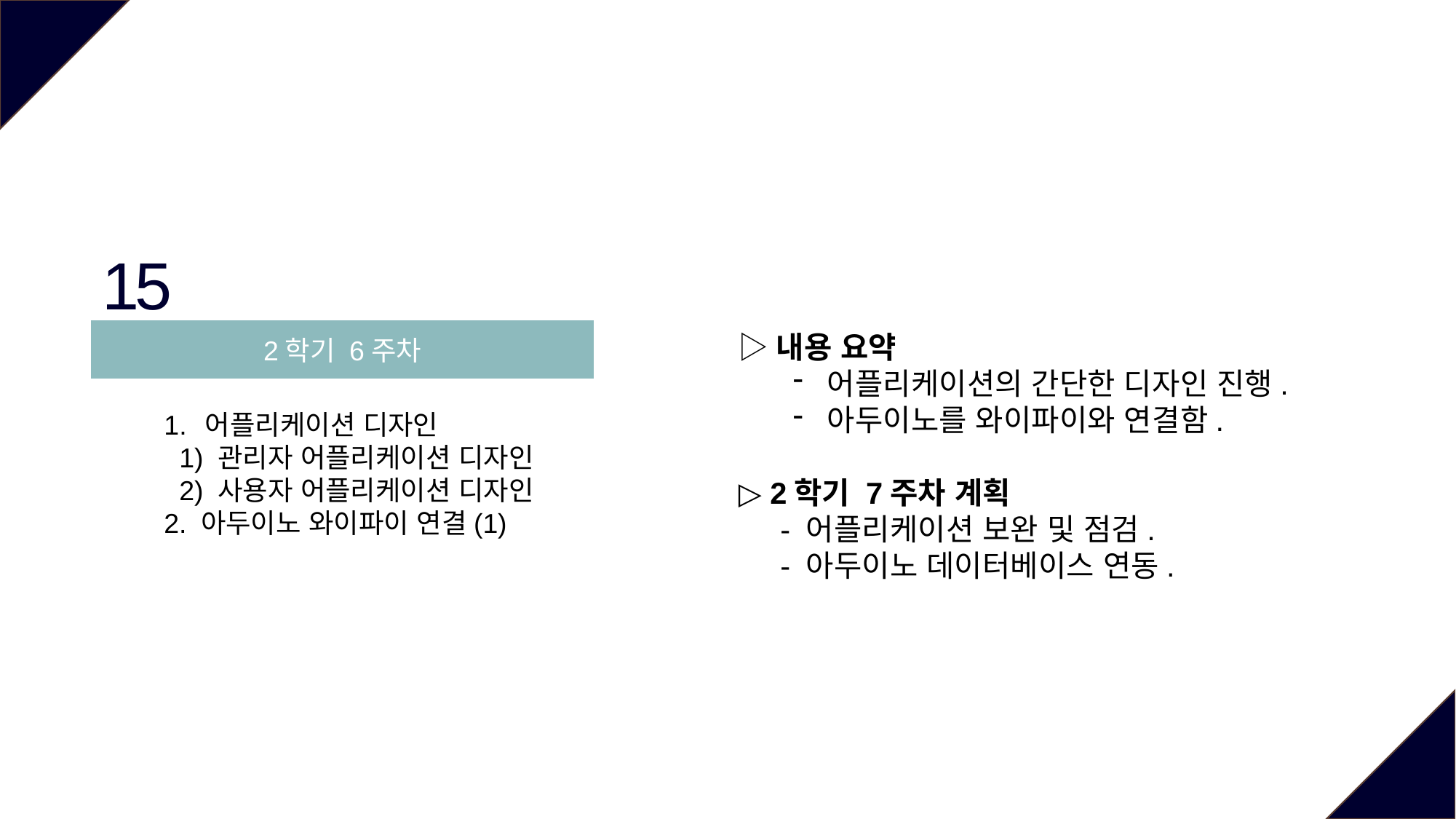

15
2학기 6주차
▷내용 요약
어플리케이션의 간단한 디자인 진행.
아두이노를 와이파이와 연결함.

▷ 2학기 7주차 계획
     - 어플리케이션 보완 및 점검.
     - 아두이노 데이터베이스 연동.
어플리케이션 디자인
  1) 관리자 어플리케이션 디자인
  2) 사용자 어플리케이션 디자인
2. 아두이노 와이파이 연결(1)